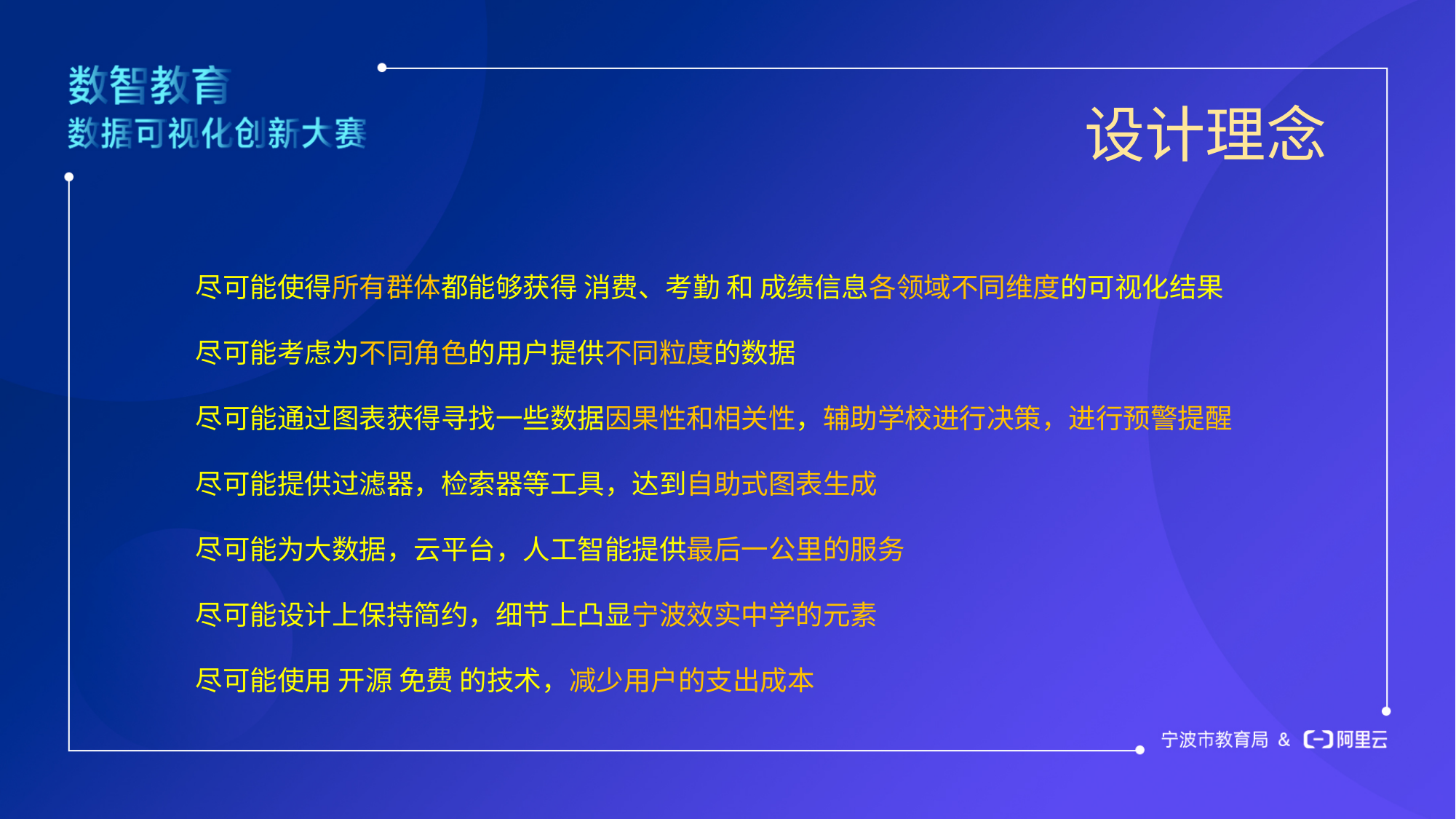

设计理念
尽可能使得所有群体都能够获得 消费、考勤 和 成绩信息各领域不同维度的可视化结果

尽可能考虑为不同角色的用户提供不同粒度的数据

尽可能通过图表获得寻找一些数据因果性和相关性，辅助学校进行决策，进行预警提醒

尽可能提供过滤器，检索器等工具，达到自助式图表生成

尽可能为大数据，云平台，人工智能提供最后一公里的服务

尽可能设计上保持简约，细节上凸显宁波效实中学的元素

尽可能使用 开源 免费 的技术，减少用户的支出成本